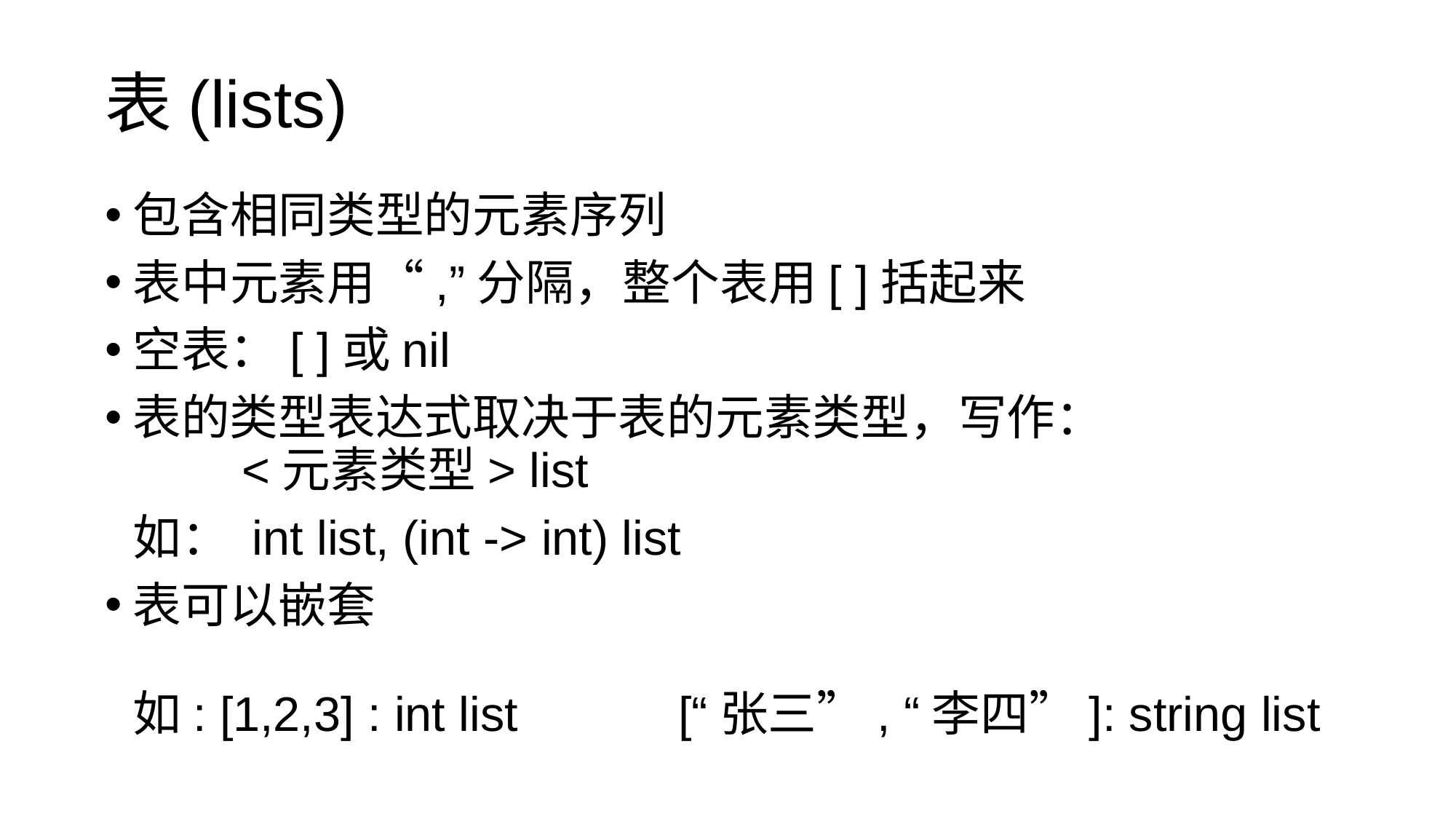

# 表(lists)
包含相同类型的元素序列
表中元素用“,”分隔，整个表用[ ]括起来
空表：[ ]或nil
表的类型表达式取决于表的元素类型，写作：
	<元素类型> list
	如： int list, (int -> int) list
表可以嵌套

	如: [1,2,3] : int list 		[“张三”, “李四”]: string list